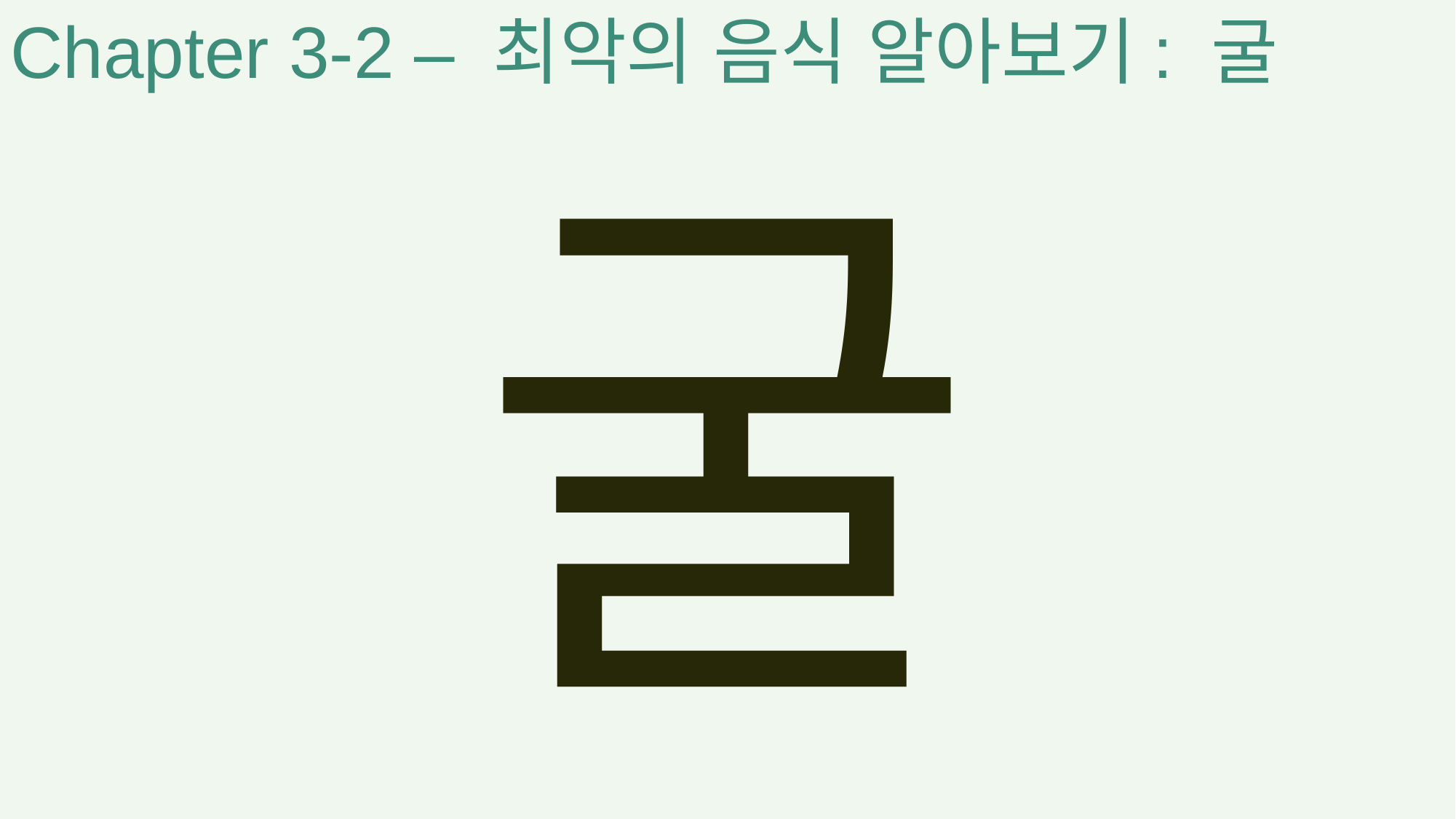

Chapter 3-2 – 최악의 음식 알아보기: 굴
굴